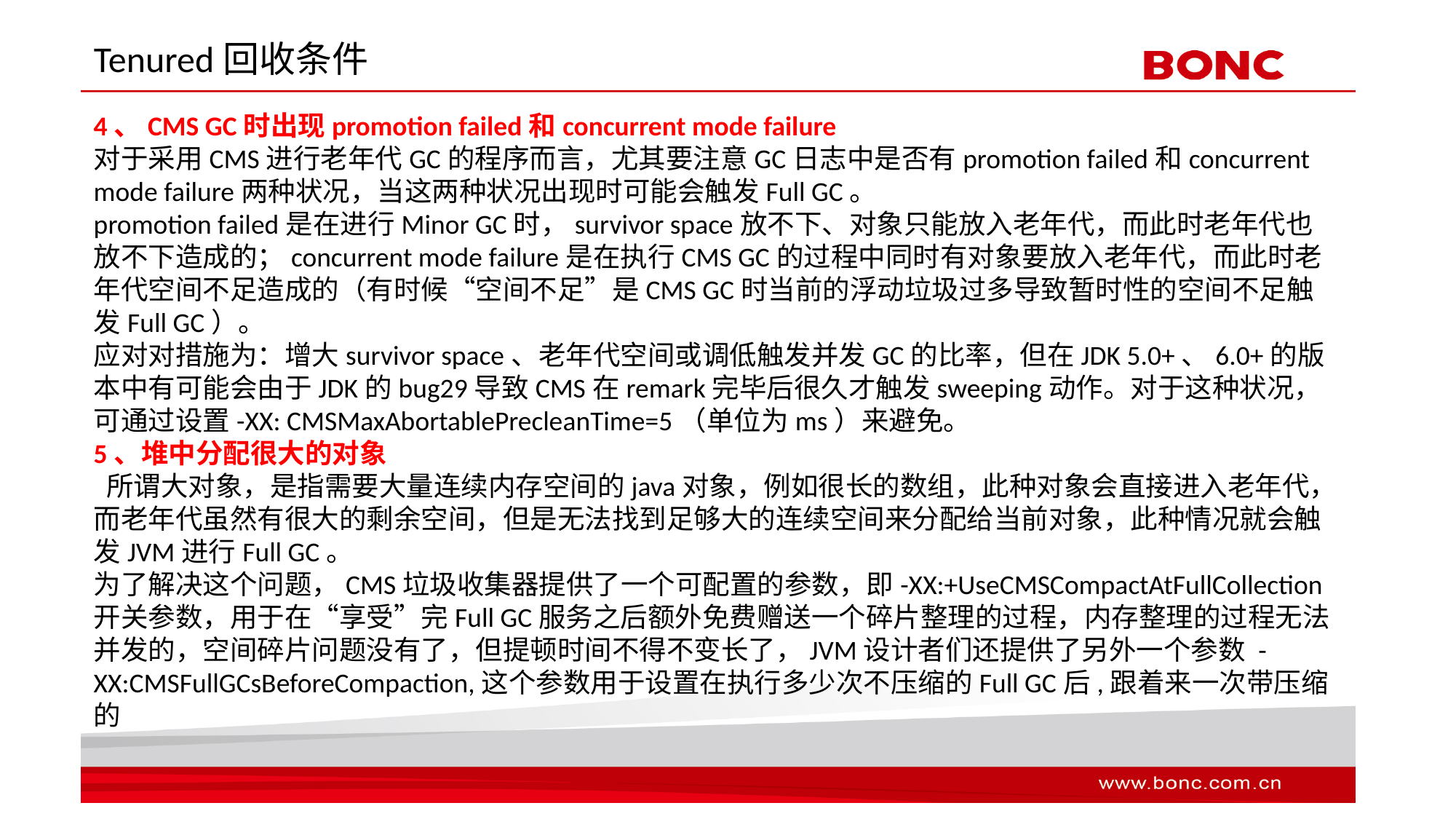

# Tenured回收条件
4、CMS GC时出现promotion failed和concurrent mode failure
对于采用CMS进行老年代GC的程序而言，尤其要注意GC日志中是否有promotion failed和concurrent mode failure两种状况，当这两种状况出现时可能会触发Full GC。
promotion failed是在进行Minor GC时，survivor space放不下、对象只能放入老年代，而此时老年代也放不下造成的；concurrent mode failure是在执行CMS GC的过程中同时有对象要放入老年代，而此时老年代空间不足造成的（有时候“空间不足”是CMS GC时当前的浮动垃圾过多导致暂时性的空间不足触发Full GC）。
应对对措施为：增大survivor space、老年代空间或调低触发并发GC的比率，但在JDK 5.0+、6.0+的版本中有可能会由于JDK的bug29导致CMS在remark完毕后很久才触发sweeping动作。对于这种状况，可通过设置-XX: CMSMaxAbortablePrecleanTime=5（单位为ms）来避免。
5、堆中分配很大的对象
 所谓大对象，是指需要大量连续内存空间的java对象，例如很长的数组，此种对象会直接进入老年代，而老年代虽然有很大的剩余空间，但是无法找到足够大的连续空间来分配给当前对象，此种情况就会触发JVM进行Full GC。
为了解决这个问题，CMS垃圾收集器提供了一个可配置的参数，即-XX:+UseCMSCompactAtFullCollection开关参数，用于在“享受”完Full GC服务之后额外免费赠送一个碎片整理的过程，内存整理的过程无法并发的，空间碎片问题没有了，但提顿时间不得不变长了，JVM设计者们还提供了另外一个参数 -XX:CMSFullGCsBeforeCompaction,这个参数用于设置在执行多少次不压缩的Full GC后,跟着来一次带压缩的